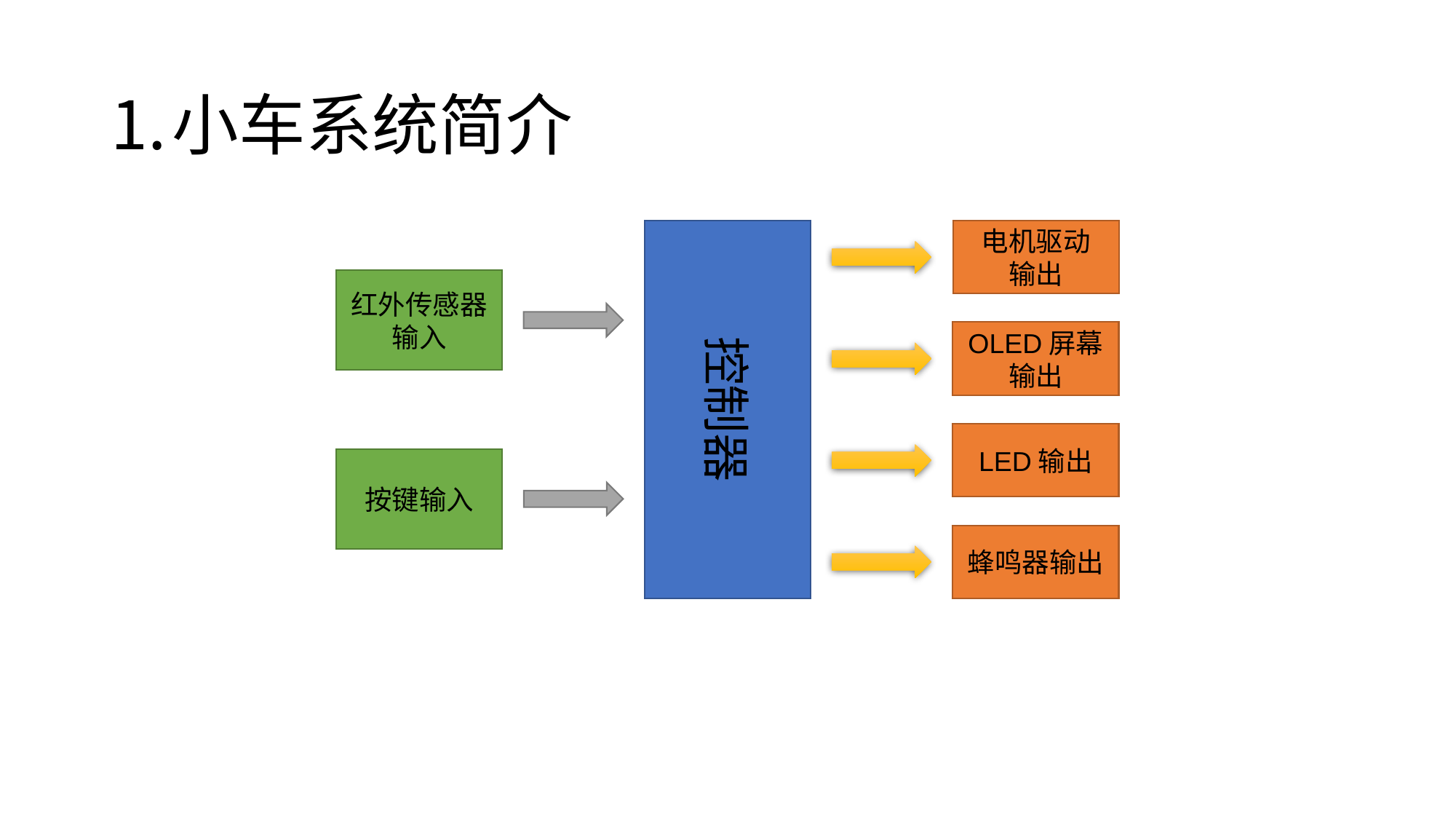

# 小车系统简介
控制器
电机驱动
输出

红外传感器输入

OLED屏幕输出

LED输出

按键输入

蜂鸣器输出